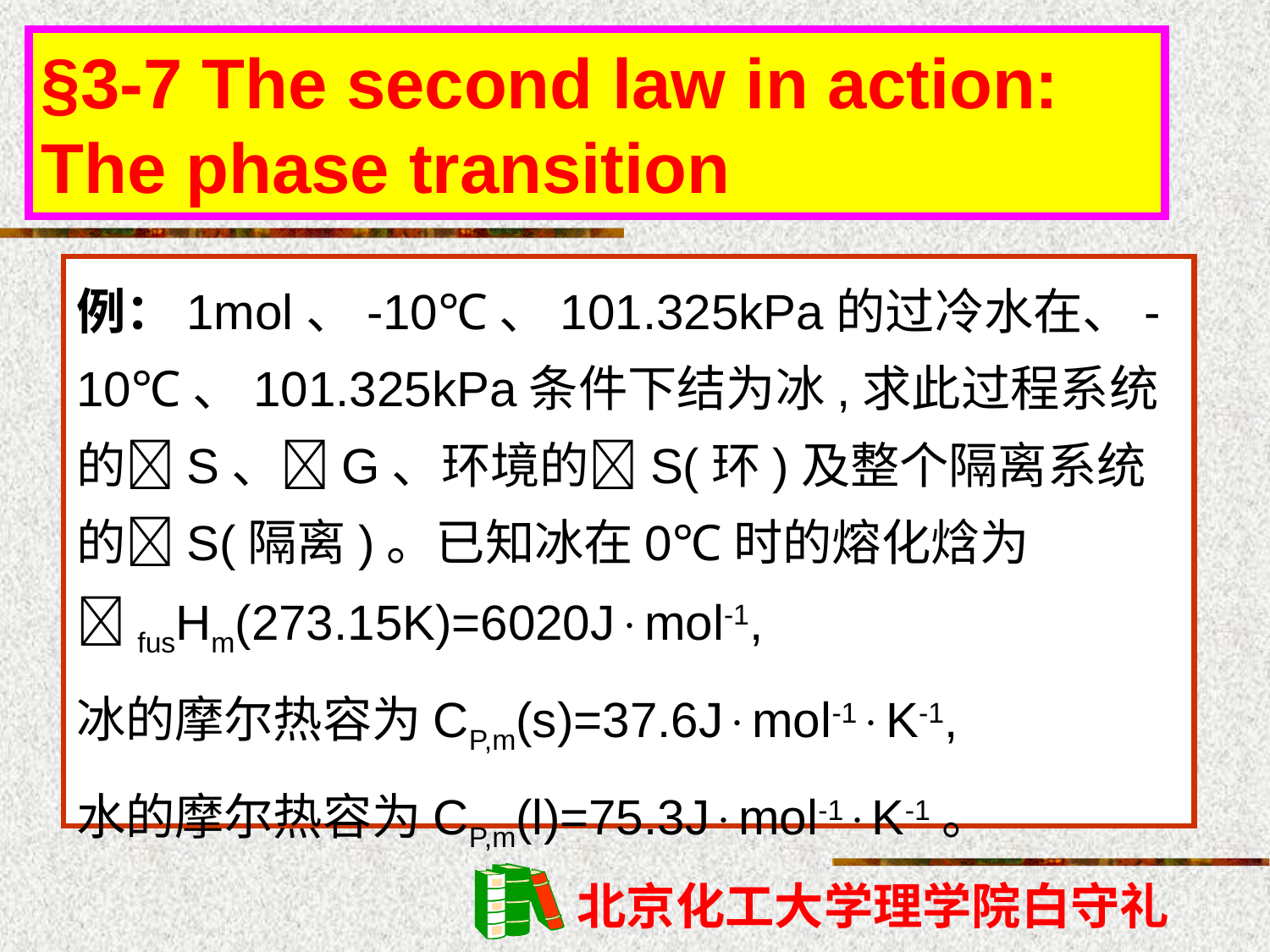

§3-7 The second law in action: The phase transition
例：1mol、-10℃、101.325kPa的过冷水在、-10℃、101.325kPa条件下结为冰,求此过程系统的ΔS、ΔG、环境的ΔS(环)及整个隔离系统的ΔS(隔离)。已知冰在0℃时的熔化焓为ΔfusHm(273.15K)=6020J⋅mol-1,
冰的摩尔热容为CP,m(s)=37.6J⋅mol-1⋅K-1,
水的摩尔热容为CP,m(l)=75.3J⋅mol-1⋅K-1。